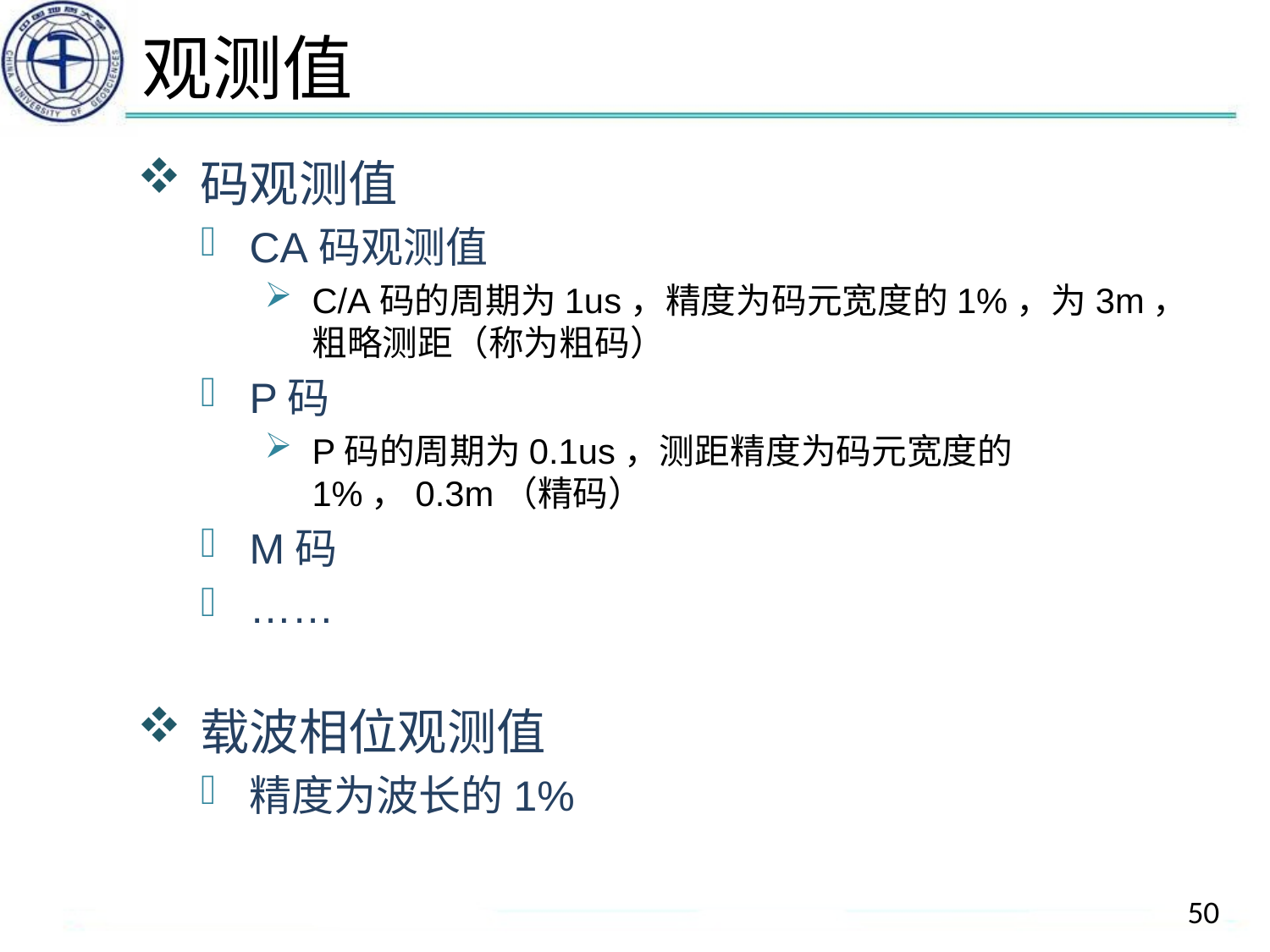

# 观测值
码观测值
CA码观测值
C/A码的周期为1us，精度为码元宽度的1%，为3m，粗略测距（称为粗码）
P码
P码的周期为0.1us，测距精度为码元宽度的1%，0.3m（精码）
M码
……

载波相位观测值
精度为波长的1%
50